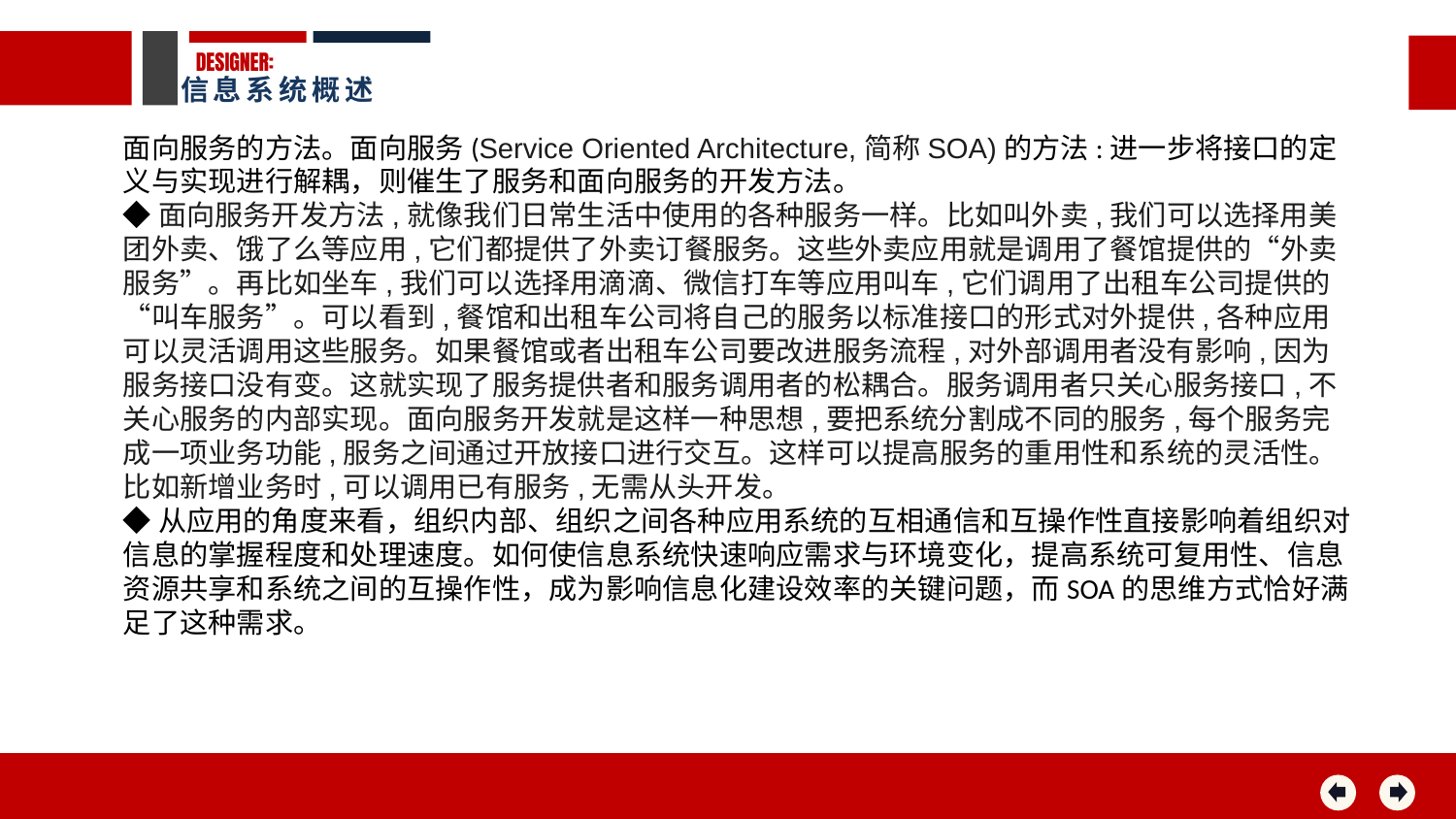

DESIGNER:
信息系统概述
面向服务的方法。面向服务(Service Oriented Architecture,简称SOA)的方法:进一步将接口的定义与实现进行解耦，则催生了服务和面向服务的开发方法。
◆面向服务开发方法,就像我们日常生活中使用的各种服务一样。比如叫外卖,我们可以选择用美团外卖、饿了么等应用,它们都提供了外卖订餐服务。这些外卖应用就是调用了餐馆提供的“外卖服务”。再比如坐车,我们可以选择用滴滴、微信打车等应用叫车,它们调用了出租车公司提供的“叫车服务”。可以看到,餐馆和出租车公司将自己的服务以标准接口的形式对外提供,各种应用可以灵活调用这些服务。如果餐馆或者出租车公司要改进服务流程,对外部调用者没有影响,因为服务接口没有变。这就实现了服务提供者和服务调用者的松耦合。服务调用者只关心服务接口,不关心服务的内部实现。面向服务开发就是这样一种思想,要把系统分割成不同的服务,每个服务完成一项业务功能,服务之间通过开放接口进行交互。这样可以提高服务的重用性和系统的灵活性。比如新增业务时,可以调用已有服务,无需从头开发。
◆从应用的角度来看，组织内部、组织之间各种应用系统的互相通信和互操作性直接影响着组织对信息的掌握程度和处理速度。如何使信息系统快速响应需求与环境变化，提高系统可复用性、信息资源共享和系统之间的互操作性，成为影响信息化建设效率的关键问题，而SOA的思维方式恰好满足了这种需求。